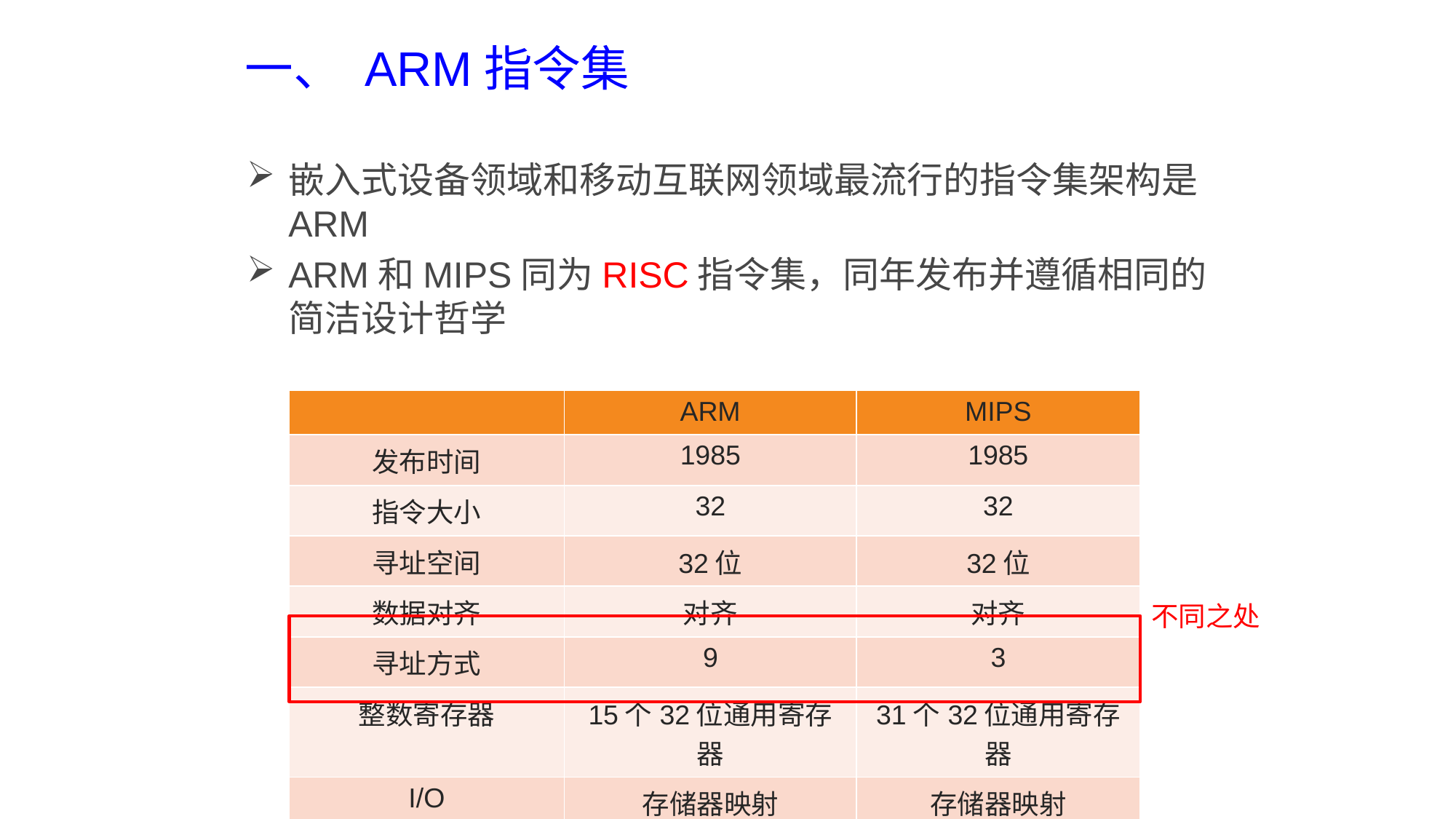

# 一、 ARM指令集
嵌入式设备领域和移动互联网领域最流行的指令集架构是ARM
ARM和MIPS同为RISC指令集，同年发布并遵循相同的简洁设计哲学
|  | ARM | MIPS |
| --- | --- | --- |
| 发布时间 | 1985 | 1985 |
| 指令大小 | 32 | 32 |
| 寻址空间 | 32位 | 32位 |
| 数据对齐 | 对齐 | 对齐 |
| 寻址方式 | 9 | 3 |
| 整数寄存器 | 15个32位通用寄存器 | 31个32位通用寄存器 |
| I/O | 存储器映射 | 存储器映射 |
不同之处

14